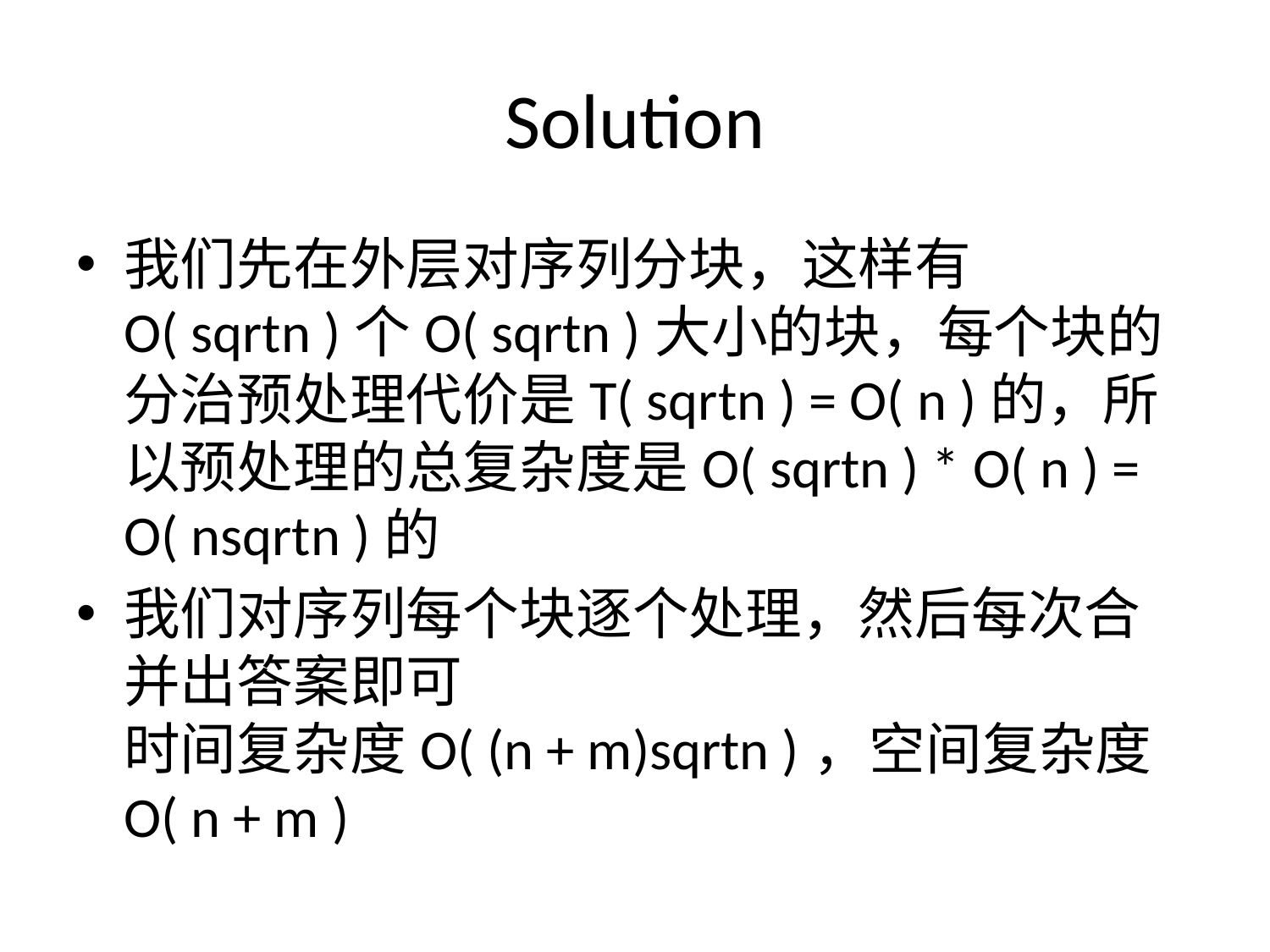

# Solution
我们先在外层对序列分块，这样有O( sqrtn )个O( sqrtn )大小的块，每个块的分治预处理代价是T( sqrtn ) = O( n )的，所以预处理的总复杂度是O( sqrtn ) * O( n ) = O( nsqrtn )的
我们对序列每个块逐个处理，然后每次合并出答案即可
时间复杂度O( (n + m)sqrtn )，空间复杂度O( n + m )